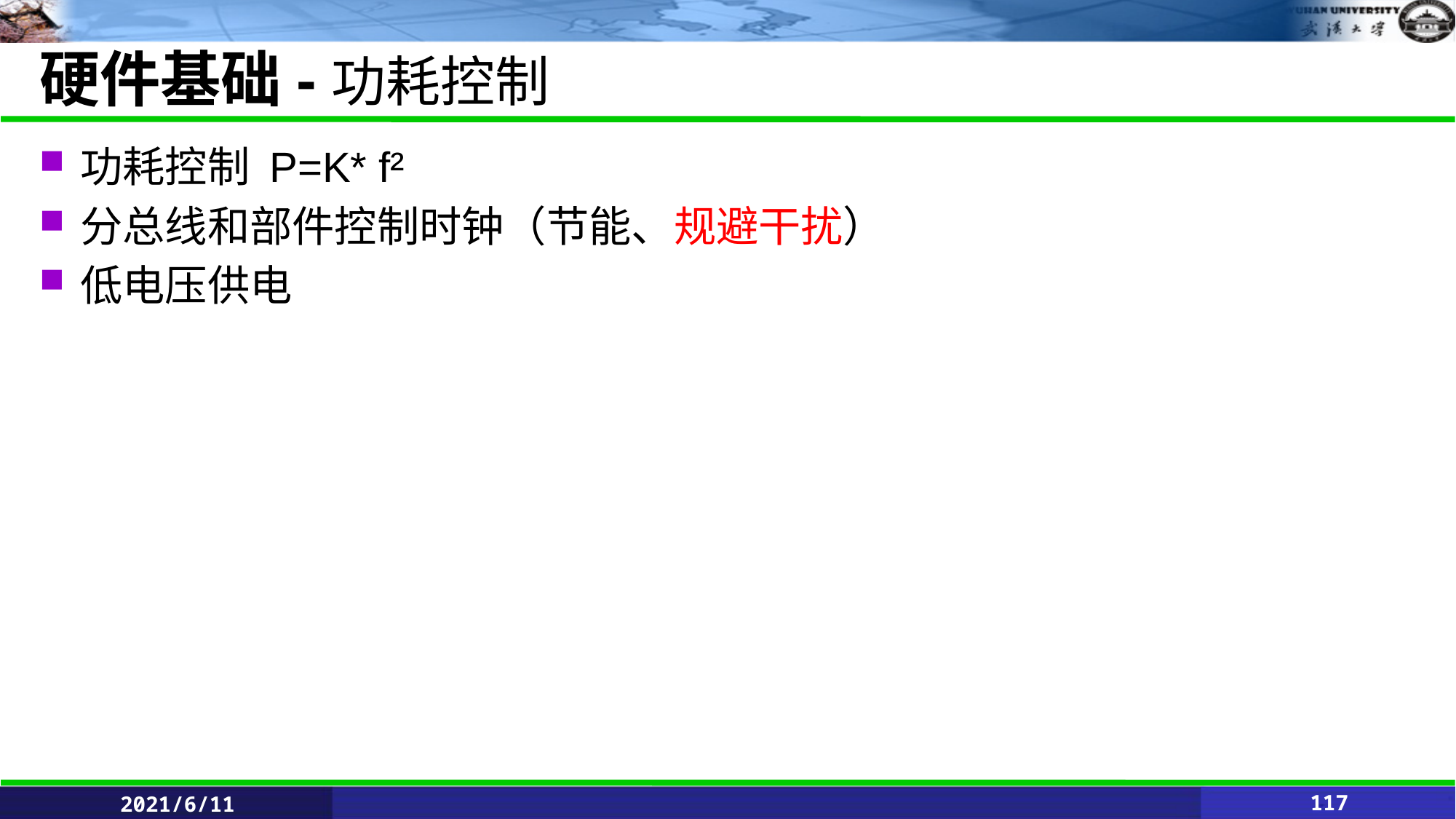

# 硬件基础-功耗控制
功耗控制 P=K* f²
分总线和部件控制时钟（节能、规避干扰）
低电压供电

2021/6/11

117